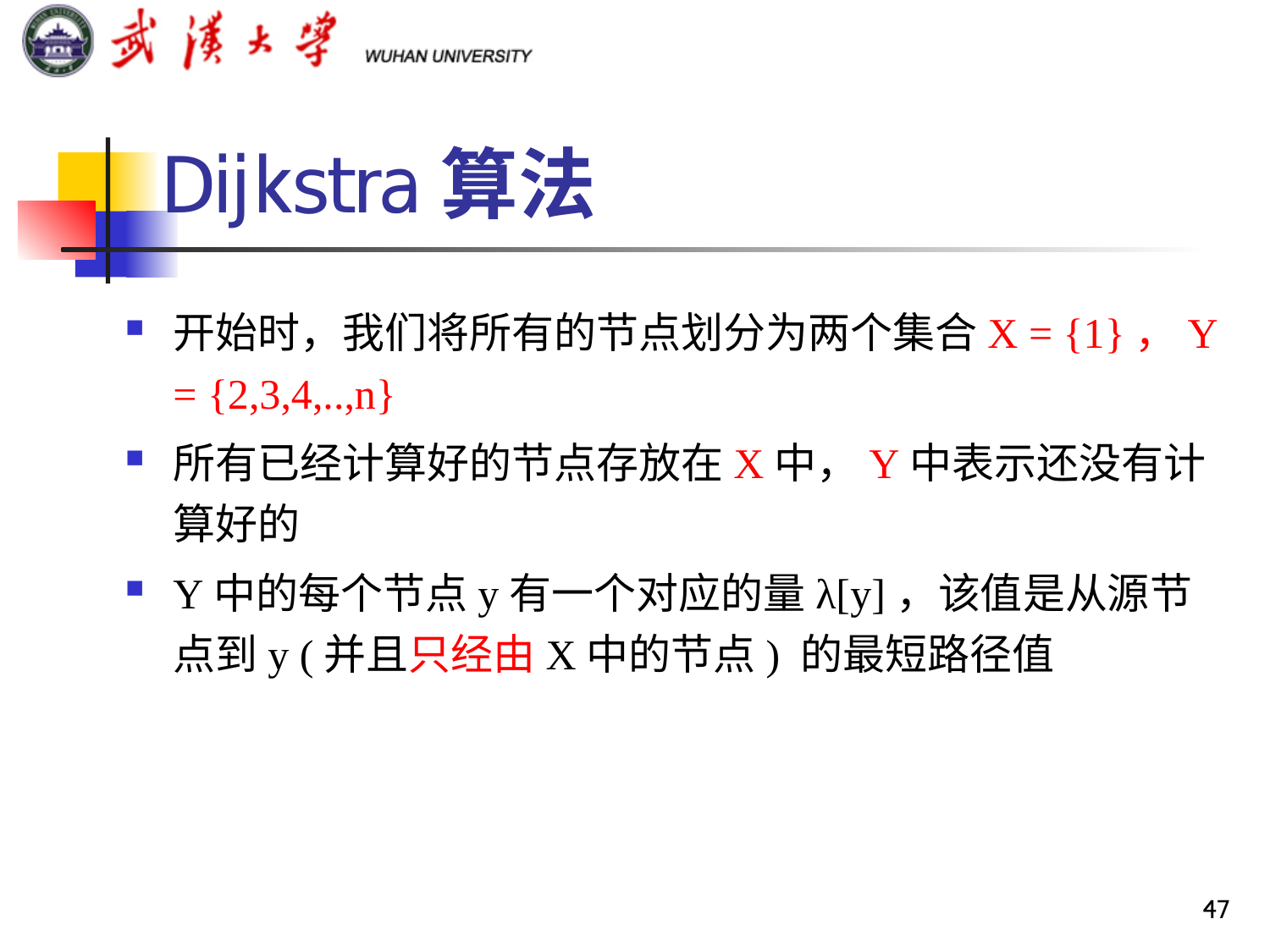

Dijkstra算法
开始时，我们将所有的节点划分为两个集合X = {1}，Y = {2,3,4,..,n}
所有已经计算好的节点存放在X中，Y中表示还没有计算好的
Y中的每个节点y有一个对应的量λ[y]，该值是从源节点到y (并且只经由X中的节点) 的最短路径值
47
47